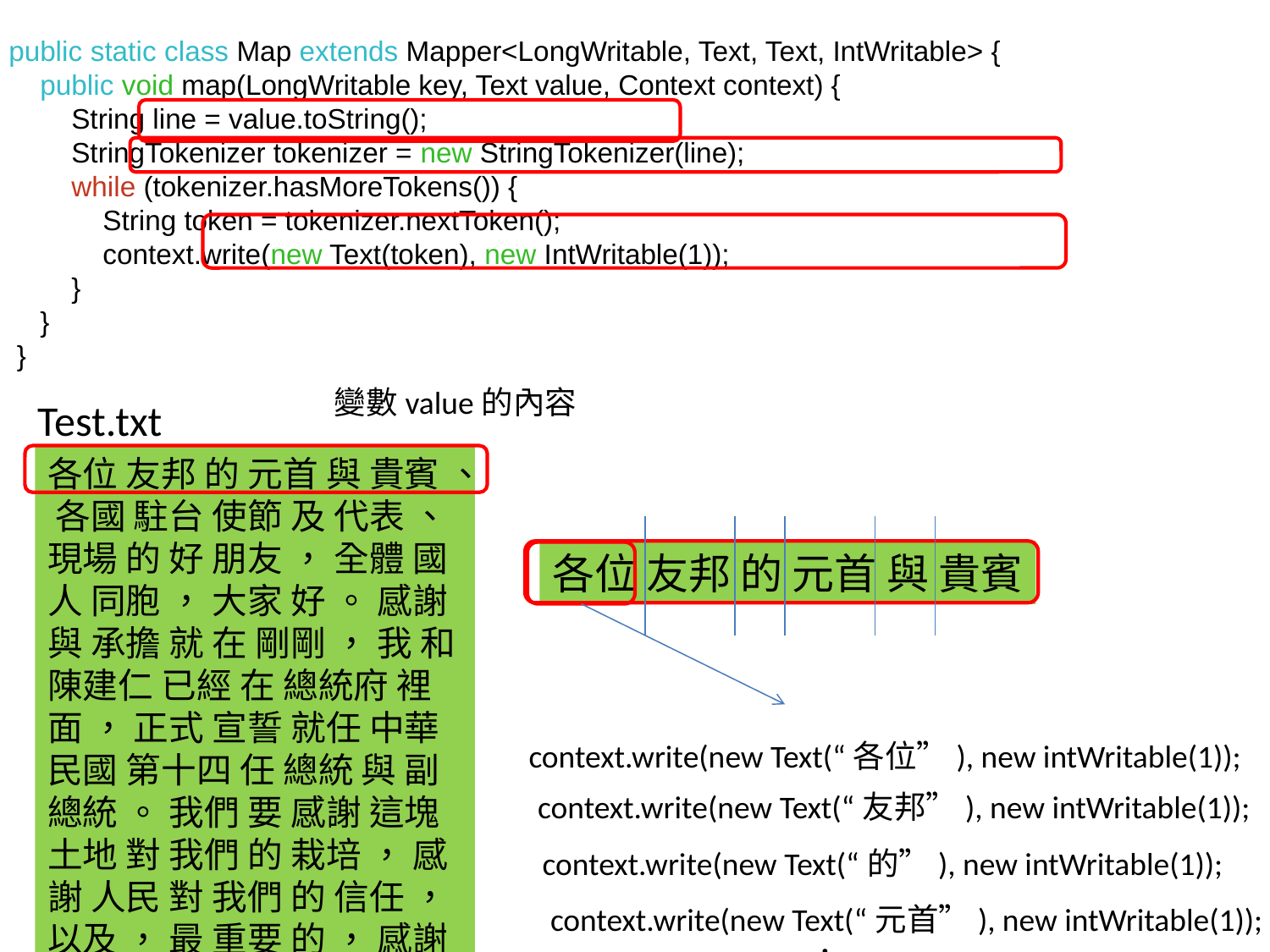

public static class Map extends Mapper<LongWritable, Text, Text, IntWritable> {
    public void map(LongWritable key, Text value, Context context) {
        String line = value.toString();
        StringTokenizer tokenizer = new StringTokenizer(line);
        while (tokenizer.hasMoreTokens()) {
            String token = tokenizer.nextToken();
            context.write(new Text(token), new IntWritable(1));
        }
    }
 }

變數value的內容
Test.txt

各位 友邦 的 元首 與 貴賓 、 各國 駐台 使節 及 代表 、 現場 的 好 朋友 ， 全體 國人 同胞 ， 大家 好 。 感謝 與 承擔 就 在 剛剛 ， 我 和 陳建仁 已經 在 總統府 裡面 ， 正式 宣誓 就任 中華民國 第十四 任 總統 與 副 總統 。 我們 要 感謝 這塊 土地 對 我們 的 栽培 ， 感謝 人民 對 我們 的 信任 ， 以及 ， 最 重要 的 ， 感謝 這個 國家 的 民主 機制 ， 讓 我們 透過 和平 的 選舉 過程 ， 實現 第三次 政黨 輪替 ， 並且 克服 種種 不 確定 因素 ， 順利 渡過 長達 四個 月 的 交接 期 ， 完成 政權 和平 移轉 。

各位 友邦 的 元首 與 貴賓

context.write(new Text(“各位”), new intWritable(1));
context.write(new Text(“友邦”), new intWritable(1));
context.write(new Text(“的”), new intWritable(1));
context.write(new Text(“元首”), new intWritable(1));
                                    ：